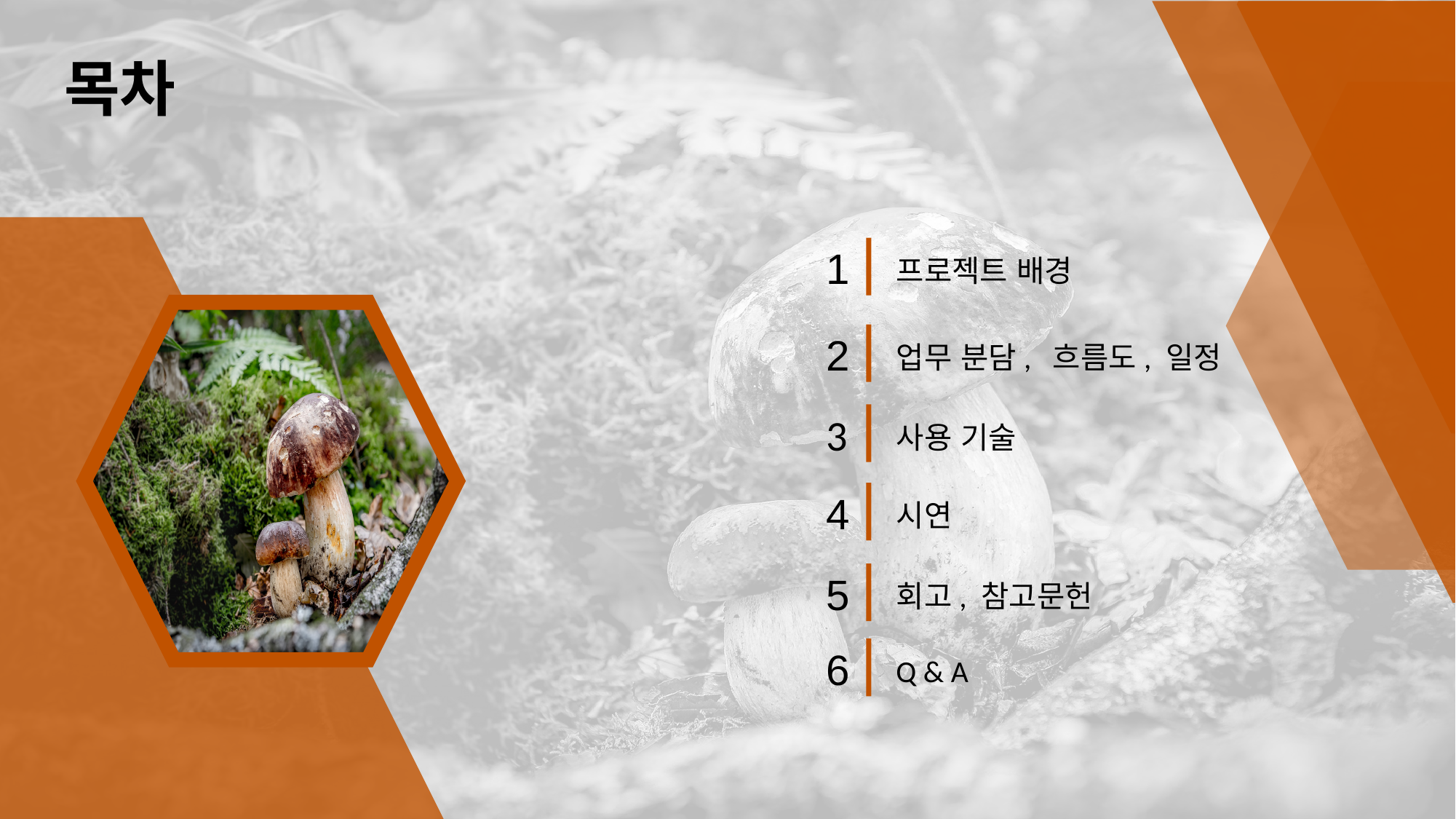

목차

1

프로젝트 배경

2

업무 분담,  흐름도, 일정
3

사용 기술
4

시연
5

회고, 참고문헌
6

Q & A